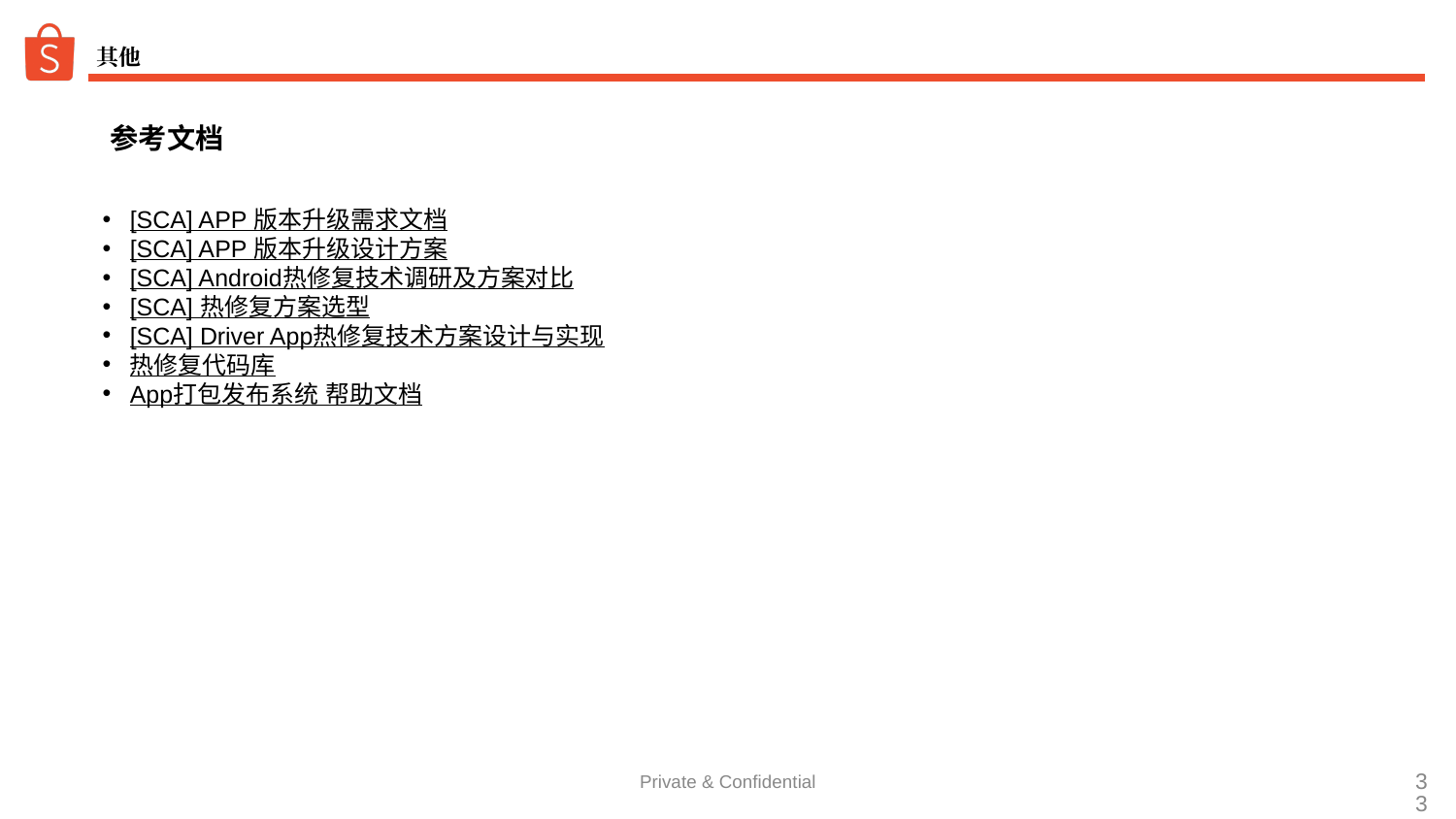

# 其他
参考文档
[SCA] APP 版本升级需求文档
[SCA] APP 版本升级设计方案
[SCA] Android热修复技术调研及方案对比
[SCA] 热修复方案选型
[SCA] Driver App热修复技术方案设计与实现
热修复代码库
App打包发布系统 帮助文档

Private & Confidential
33